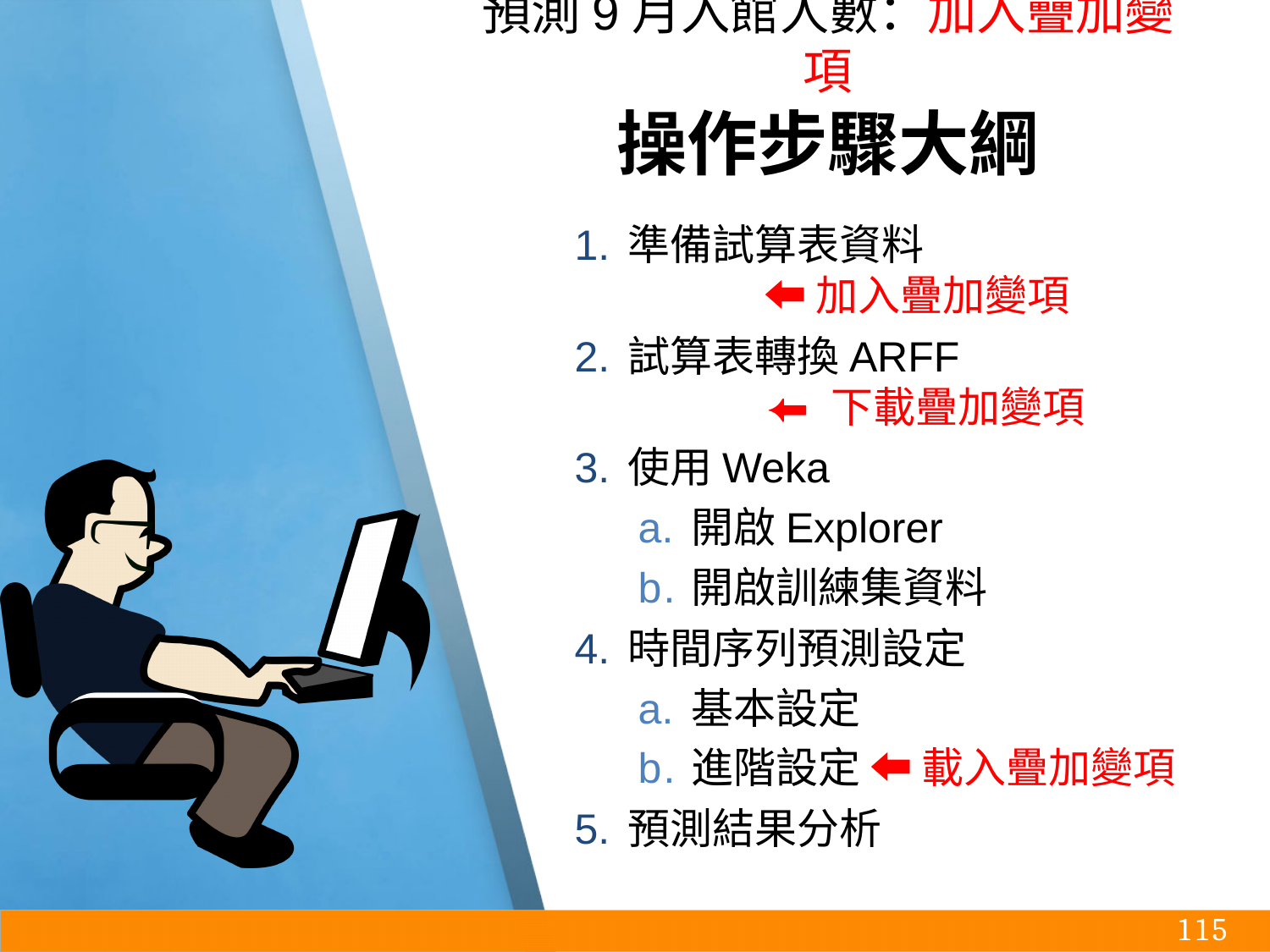

# 預測9月入館人數：加入疊加變項
操作步驟大綱
準備試算表資料
	 ⬅ 加入疊加變項
試算表轉換ARFF
	 ⬅ 下載疊加變項
使用Weka
開啟Explorer
開啟訓練集資料
時間序列預測設定
基本設定
進階設定 ⬅ 載入疊加變項
預測結果分析
115